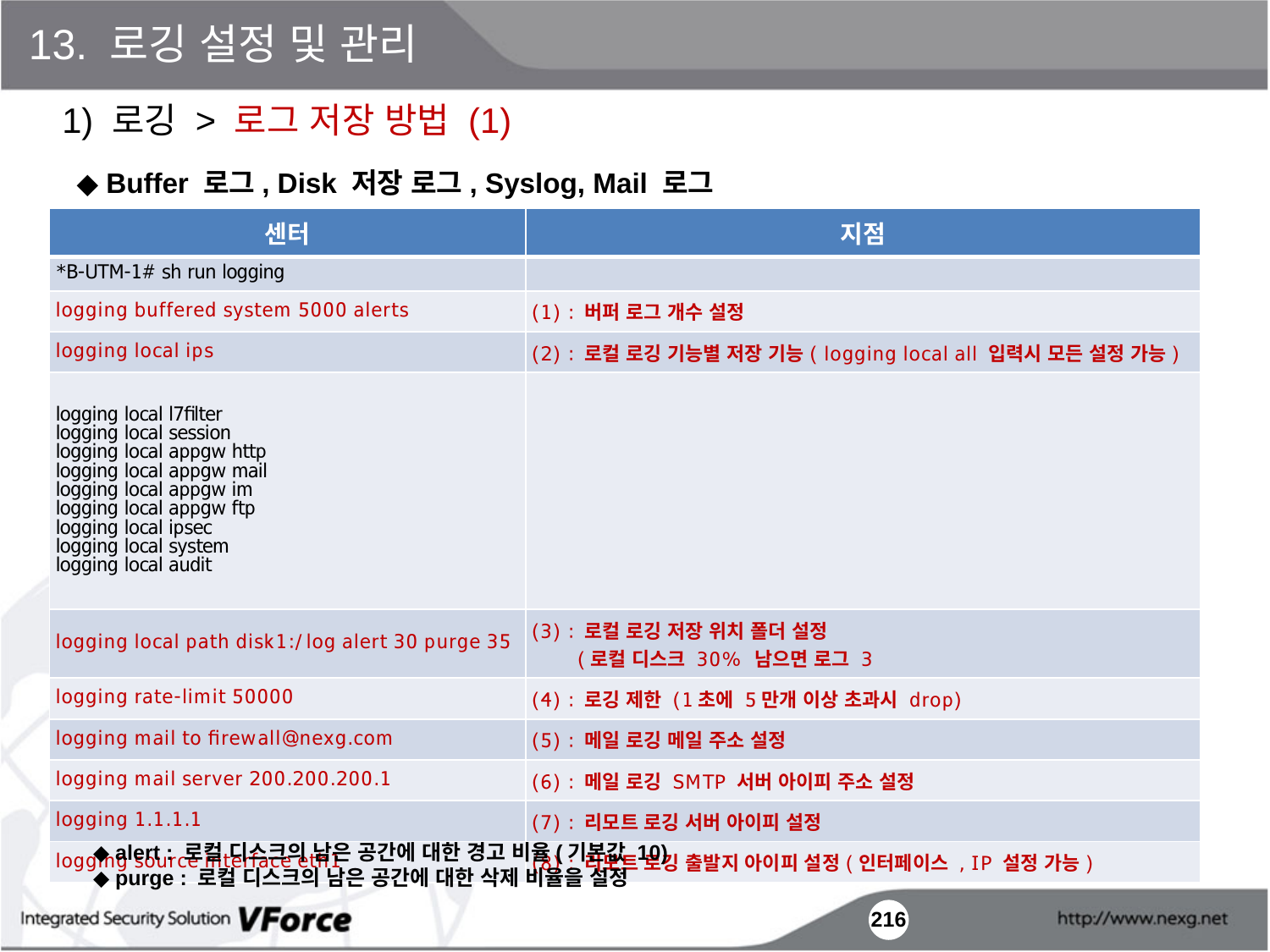

13. 로깅 설정 및 관리
1) 로깅 > 로그 저장 방법 (1)
◆ Buffer 로그, Disk 저장 로그, Syslog, Mail 로그
| 센터 | 지점 |
| --- | --- |
| \*B-UTM-1# sh run logging |  |
| logging buffered system 5000 alerts | (1) : 버퍼 로그 개수 설정 |
| logging local ips | (2) : 로컬 로깅 기능별 저장 기능( logging local all 입력시 모든 설정 가능) |
| logging local l7filter logging local session logging local appgw http logging local appgw mail logging local appgw im logging local appgw ftp logging local ipsec logging local system logging local audit |  |
| logging local path disk1:/log alert 30 purge 35 | (3) : 로컬 로깅 저장 위치 폴더 설정 (로컬 디스크 30% 남으면 로그 3 |
| logging rate-limit 50000 | (4) : 로깅 제한 (1초에 5만개 이상 초과시 drop) |
| logging mail to firewall@nexg.com | (5) : 메일 로깅 메일 주소 설정 |
| logging mail server 200.200.200.1 | (6) : 메일 로깅 SMTP 서버 아이피 주소 설정 |
| logging 1.1.1.1 | (7) : 리모트 로깅 서버 아이피 설정 |
| logging source interface eth1 | (8) : 리모트 로깅 출발지 아이피 설정(인터페이스 , IP 설정 가능) |
◆ alert : 로컬 디스크의 남은 공간에 대한 경고 비율(기본값 10)
◆ purge : 로컬 디스크의 남은 공간에 대한 삭제 비율을 설정